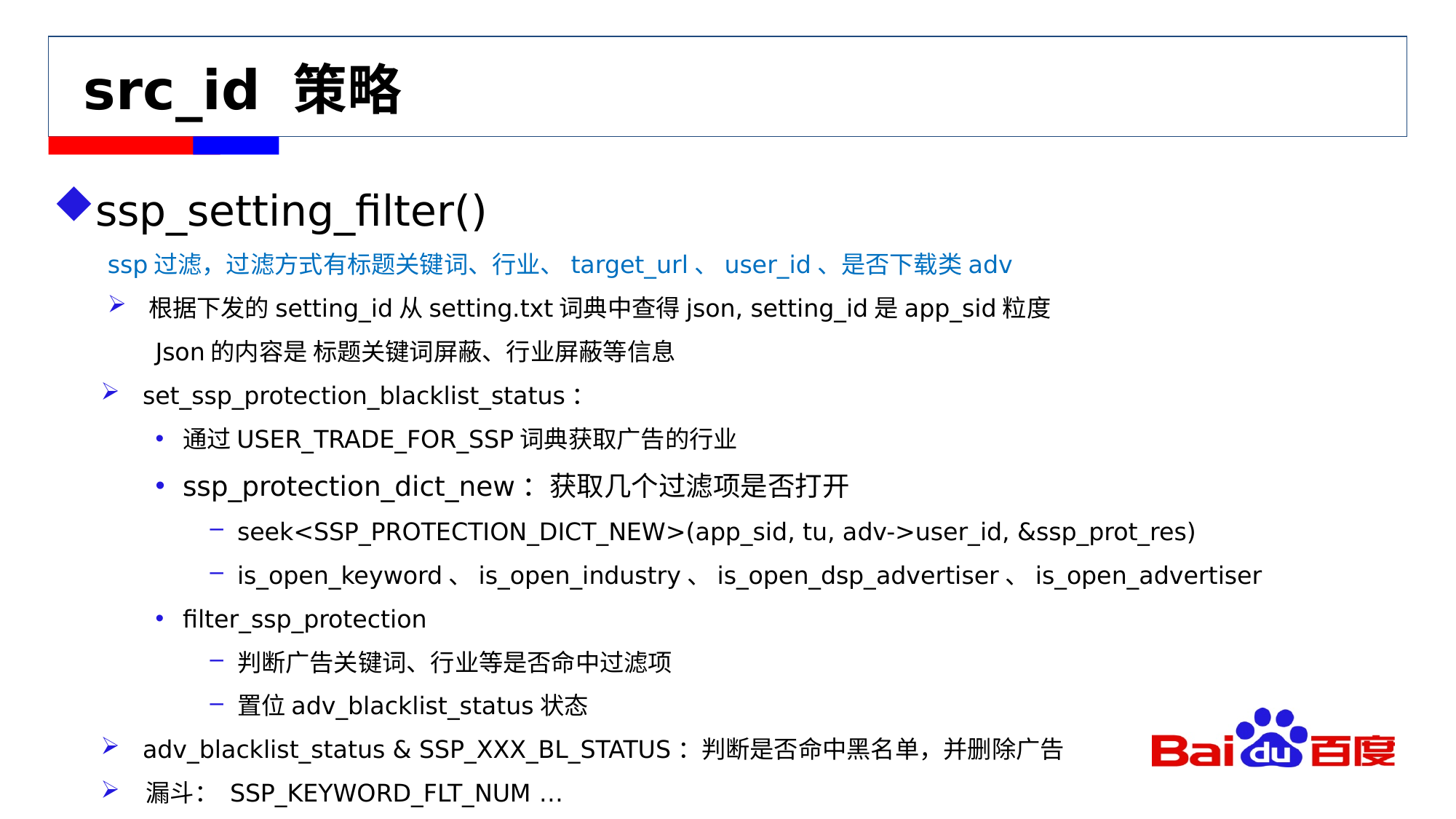

# src_id 策略
ssp_setting_filter()
ssp过滤，过滤方式有标题关键词、行业、target_url、user_id、是否下载类adv
根据下发的setting_id从setting.txt词典中查得json, setting_id是app_sid粒度
Json的内容是 标题关键词屏蔽、行业屏蔽等信息
 set_ssp_protection_blacklist_status：
通过USER_TRADE_FOR_SSP词典获取广告的行业
ssp_protection_dict_new：获取几个过滤项是否打开
seek<SSP_PROTECTION_DICT_NEW>(app_sid, tu, adv->user_id, &ssp_prot_res)
is_open_keyword、is_open_industry、is_open_dsp_advertiser、is_open_advertiser
filter_ssp_protection
判断广告关键词、行业等是否命中过滤项
置位adv_blacklist_status状态
 adv_blacklist_status & SSP_XXX_BL_STATUS：判断是否命中黑名单，并删除广告
 漏斗： SSP_KEYWORD_FLT_NUM …